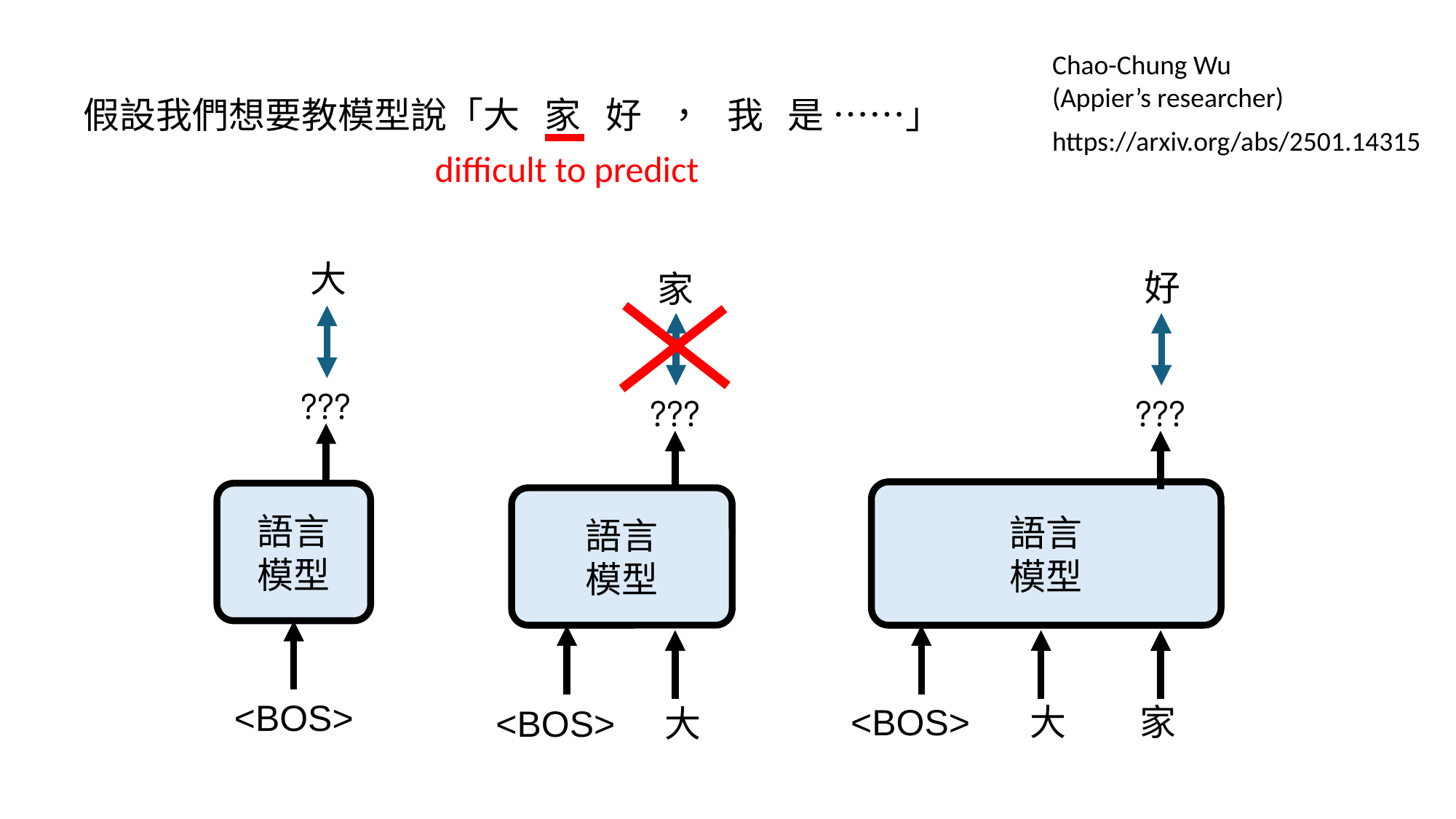

Chao-Chung Wu
(Appier’s researcher)
假設我們想要教模型說「大   家   好   ，   我   是 ……」
https://arxiv.org/abs/2501.14315
difficult to predict
大
好
家
???
???
???
語言
模型
語言
模型
語言
模型
<BOS>
<BOS>     大         家
<BOS>    大